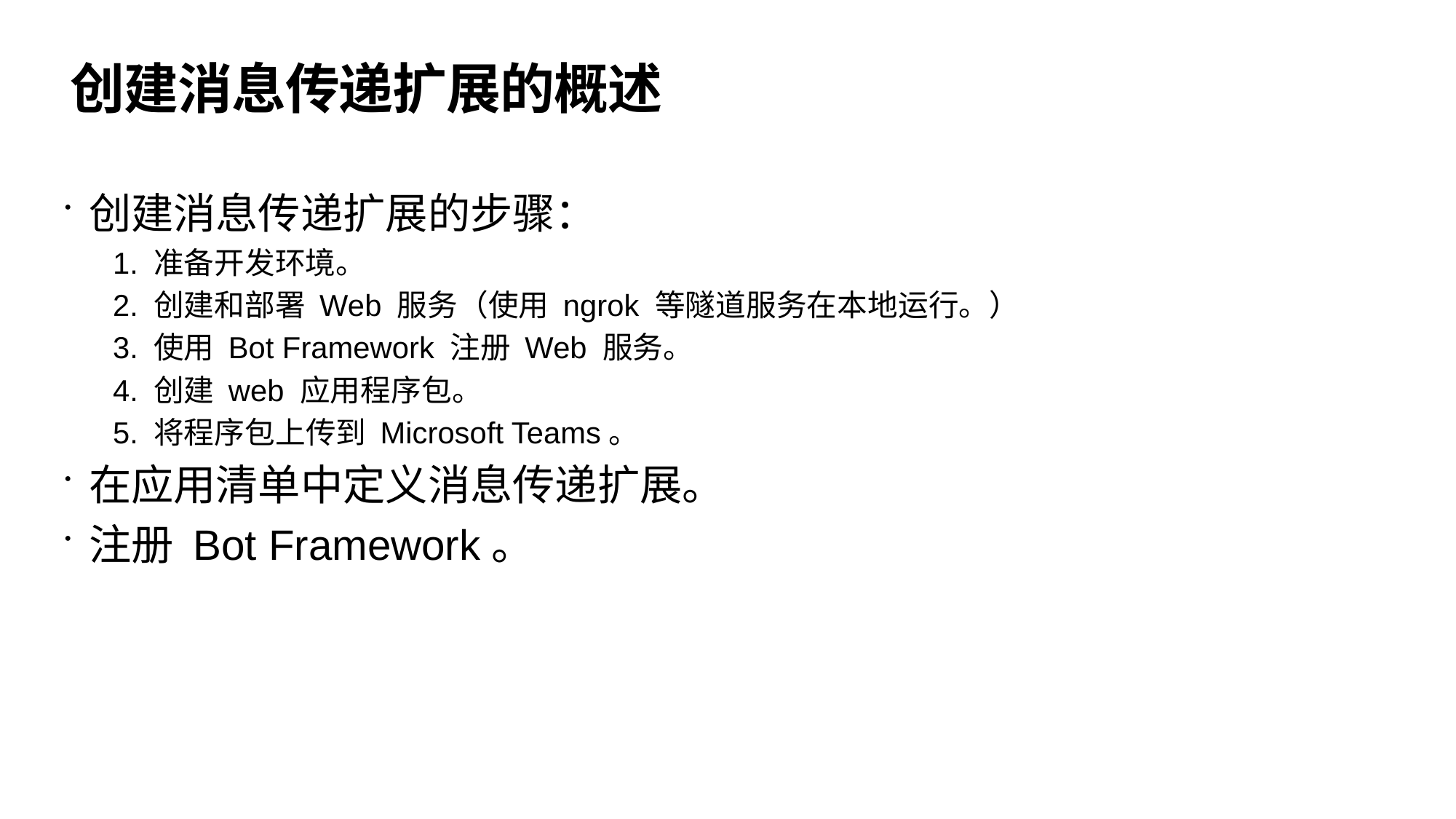

# 创建消息传递扩展的概述
创建消息传递扩展的步骤：
1. 准备开发环境。
2. 创建和部署 Web 服务（使用 ngrok 等隧道服务在本地运行。）
3. 使用 Bot Framework 注册 Web 服务。
4. 创建 web 应用程序包。
5. 将程序包上传到 Microsoft Teams。
在应用清单中定义消息传递扩展。
注册 Bot Framework。